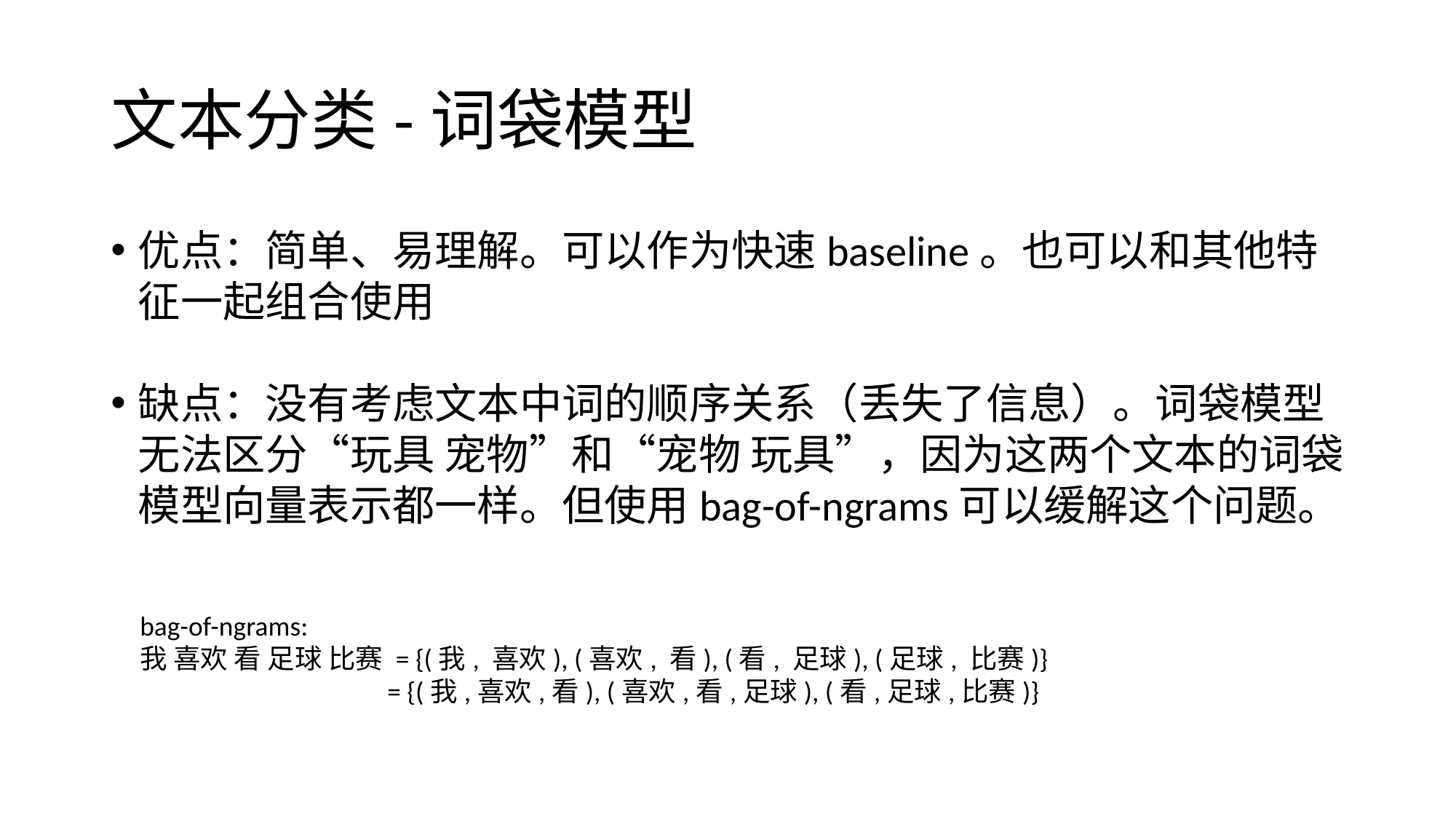

# 文本分类-词袋模型
优点：简单、易理解。可以作为快速baseline。也可以和其他特征一起组合使用

缺点：没有考虑文本中词的顺序关系（丢失了信息）。词袋模型无法区分“玩具 宠物”和“宠物 玩具”，因为这两个文本的词袋模型向量表示都一样。但使用bag-of-ngrams可以缓解这个问题。
bag-of-ngrams:
我 喜欢 看 足球 比赛 = {(我, 喜欢), (喜欢, 看), (看, 足球), (足球, 比赛)}
                                        = {(我,喜欢,看), (喜欢,看,足球), (看,足球,比赛)}